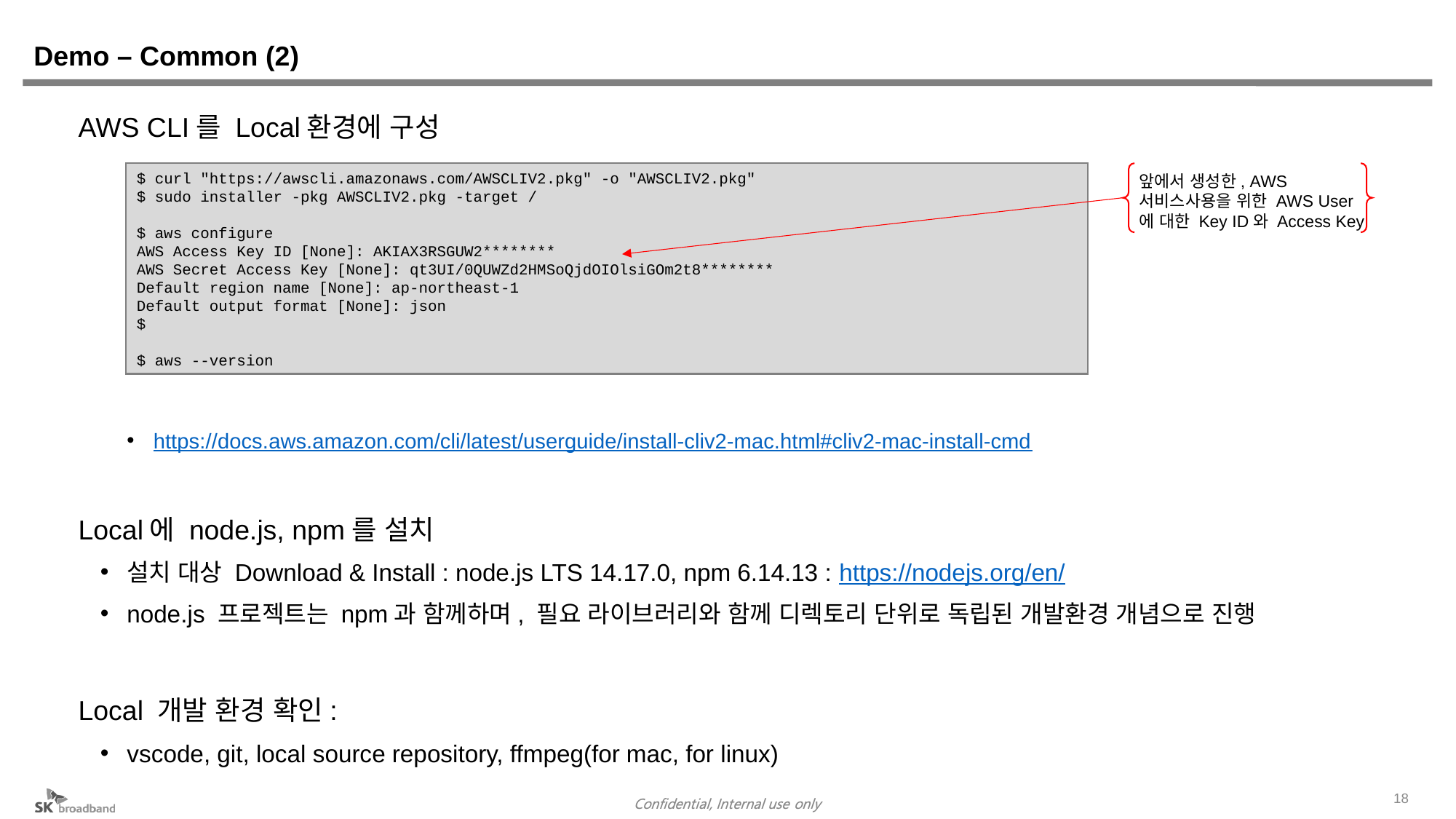

# Demo – Common (2)
AWS CLI를 Local환경에 구성

https://docs.aws.amazon.com/cli/latest/userguide/install-cliv2-mac.html#cliv2-mac-install-cmd

Local에 node.js, npm를 설치
설치 대상 Download & Install : node.js LTS 14.17.0, npm 6.14.13 : https://nodejs.org/en/
node.js 프로젝트는 npm과 함께하며, 필요 라이브러리와 함께 디렉토리 단위로 독립된 개발환경 개념으로 진행

Local 개발 환경 확인:
vscode, git, local source repository, ffmpeg(for mac, for linux)

$ curl "https://awscli.amazonaws.com/AWSCLIV2.pkg" -o "AWSCLIV2.pkg"
$ sudo installer -pkg AWSCLIV2.pkg -target /

$ aws configure
AWS Access Key ID [None]: AKIAX3RSGUW2********
AWS Secret Access Key [None]: qt3UI/0QUWZd2HMSoQjdOIOlsiGOm2t8********
Default region name [None]: ap-northeast-1
Default output format [None]: json
$

$ aws --version
앞에서 생성한, AWS서비스사용을 위한 AWS User에 대한 Key ID와 Access Key
18